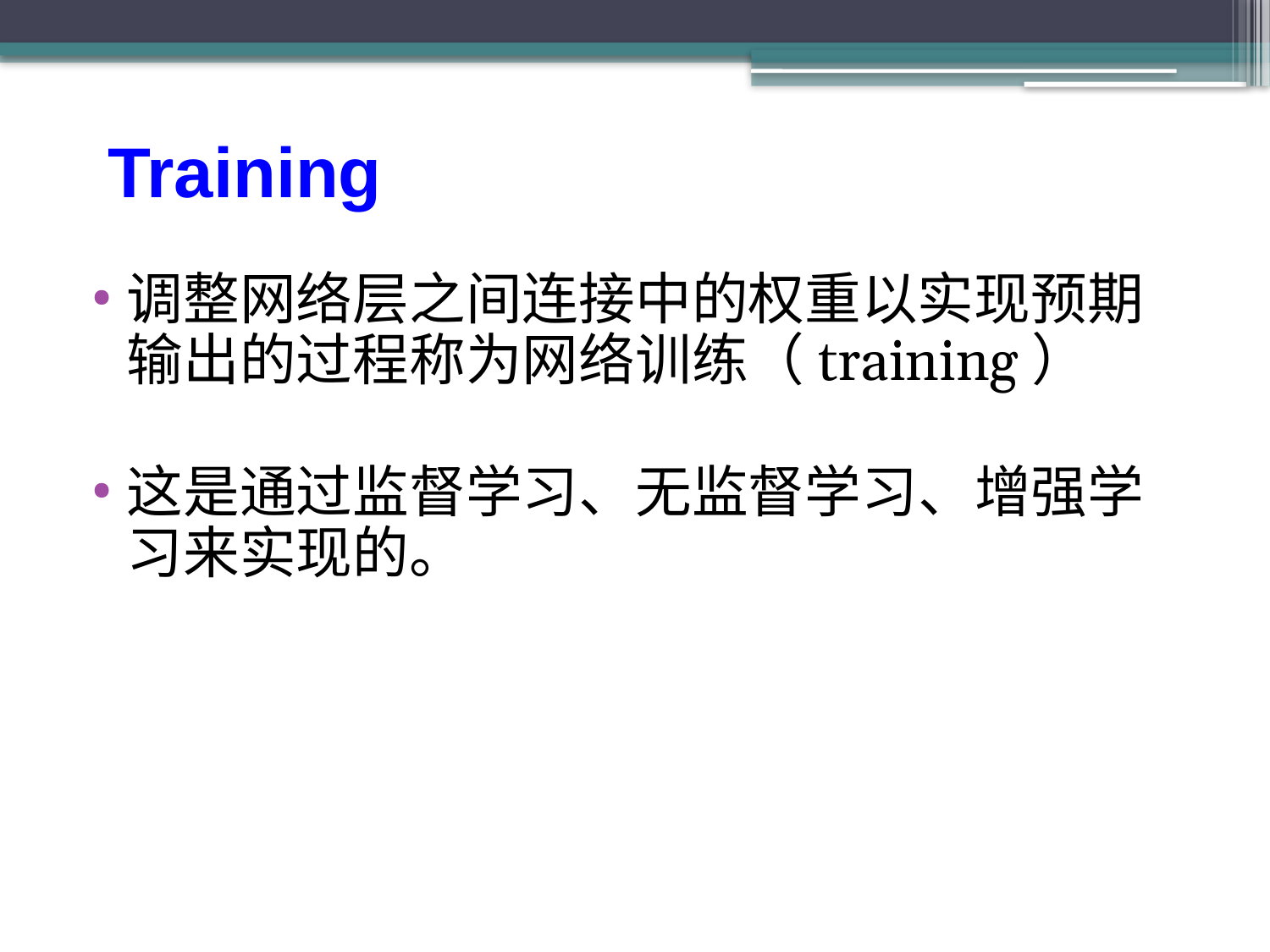

# Training
调整网络层之间连接中的权重以实现预期输出的过程称为网络训练（training）

这是通过监督学习、无监督学习、增强学习来实现的。